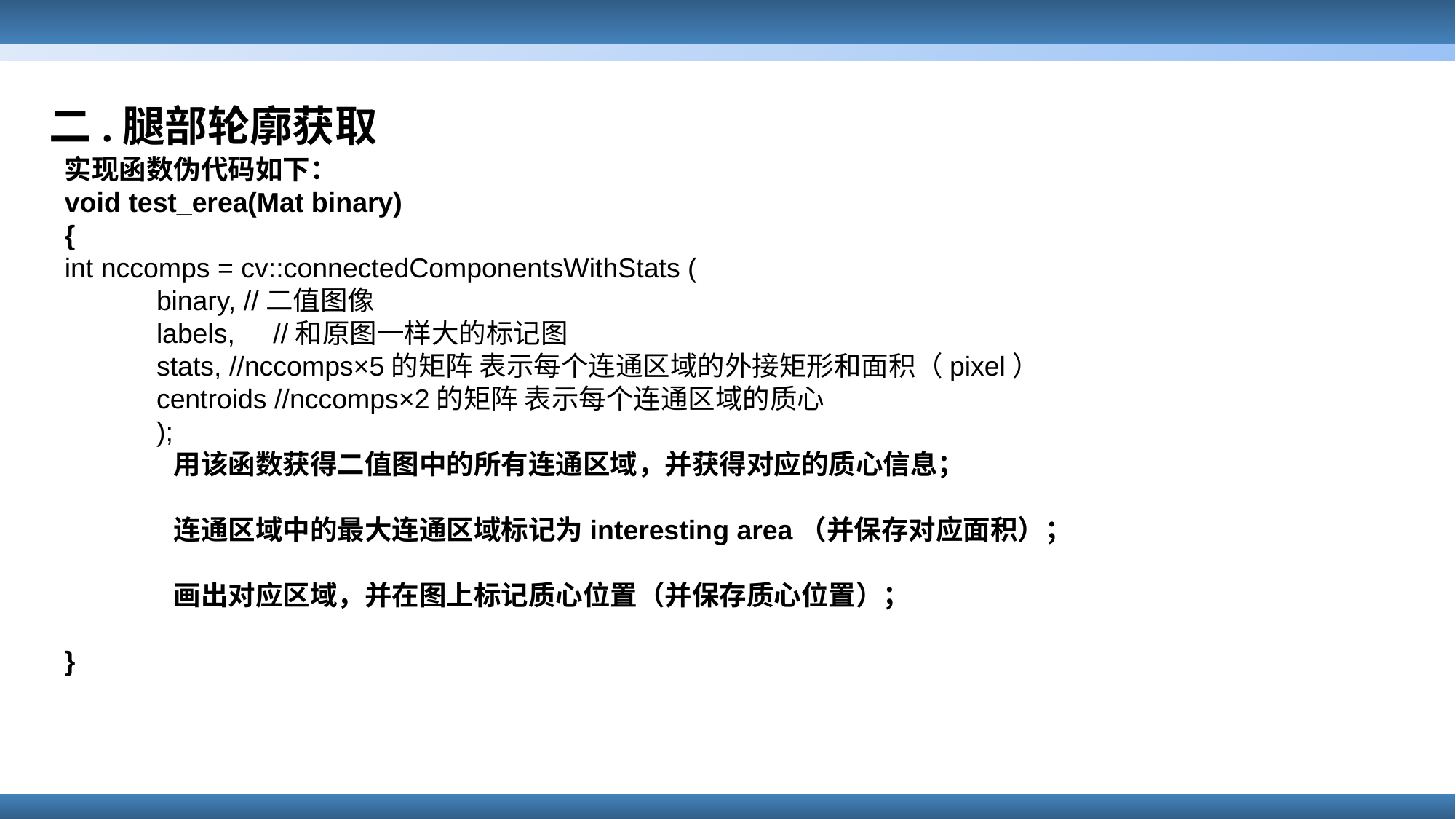

二.腿部轮廓获取
实现函数伪代码如下：
void test_erea(Mat binary)
{
int nccomps = cv::connectedComponentsWithStats (
            binary, //二值图像
            labels,     //和原图一样大的标记图
            stats, //nccomps×5的矩阵 表示每个连通区域的外接矩形和面积（pixel）
            centroids //nccomps×2的矩阵 表示每个连通区域的质心
            );
	用该函数获得二值图中的所有连通区域，并获得对应的质心信息；

	连通区域中的最大连通区域标记为interesting area（并保存对应面积）；

	画出对应区域，并在图上标记质心位置（并保存质心位置）；

}